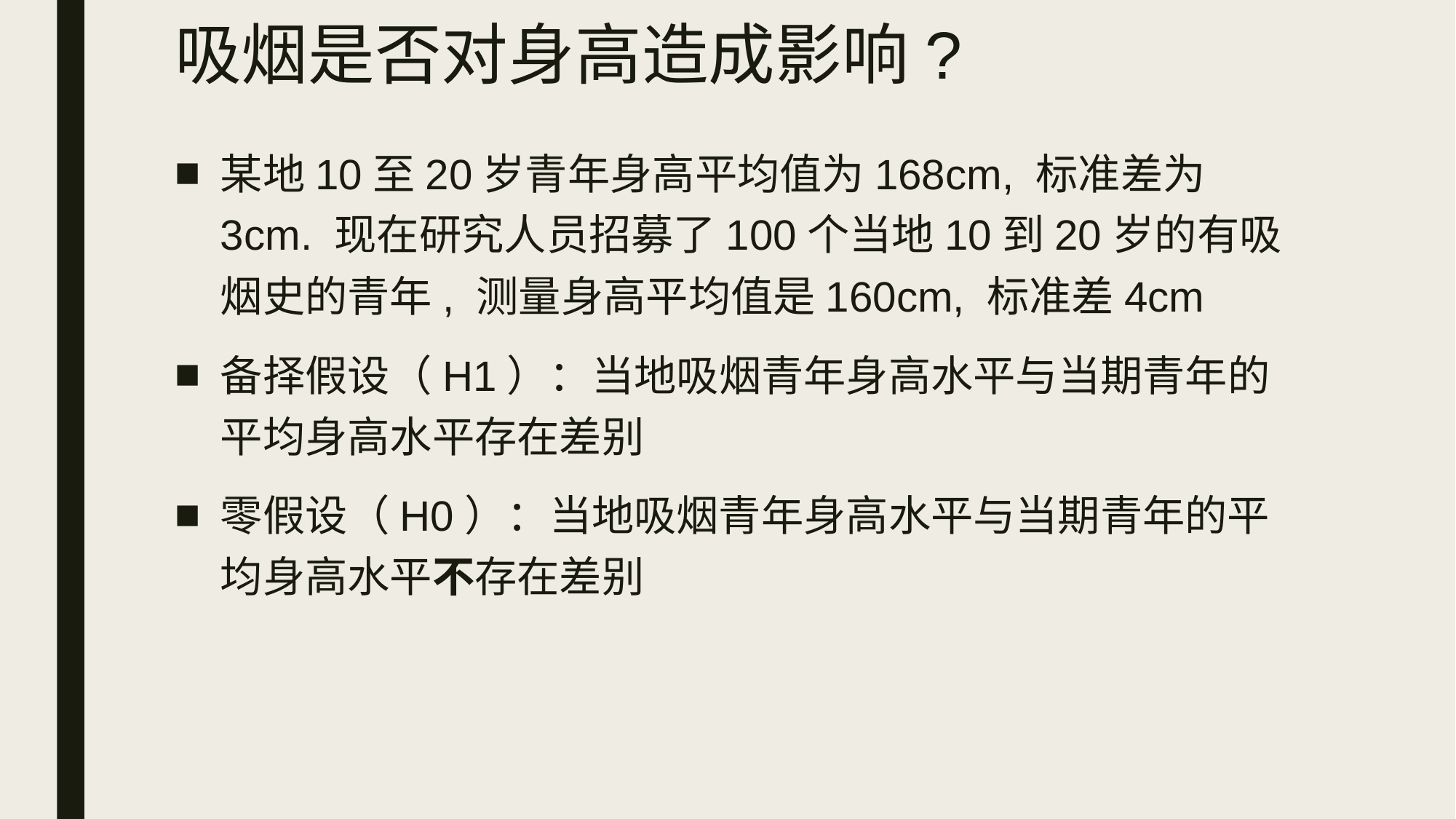

# 吸烟是否对身高造成影响?
某地10至20岁青年身高平均值为168cm, 标准差为3cm. 现在研究人员招募了100个当地10到20岁的有吸烟史的青年, 测量身高平均值是160cm, 标准差4cm
备择假设（H1）：当地吸烟青年身高水平与当期青年的平均身高水平存在差别
零假设（H0）：当地吸烟青年身高水平与当期青年的平均身高水平不存在差别